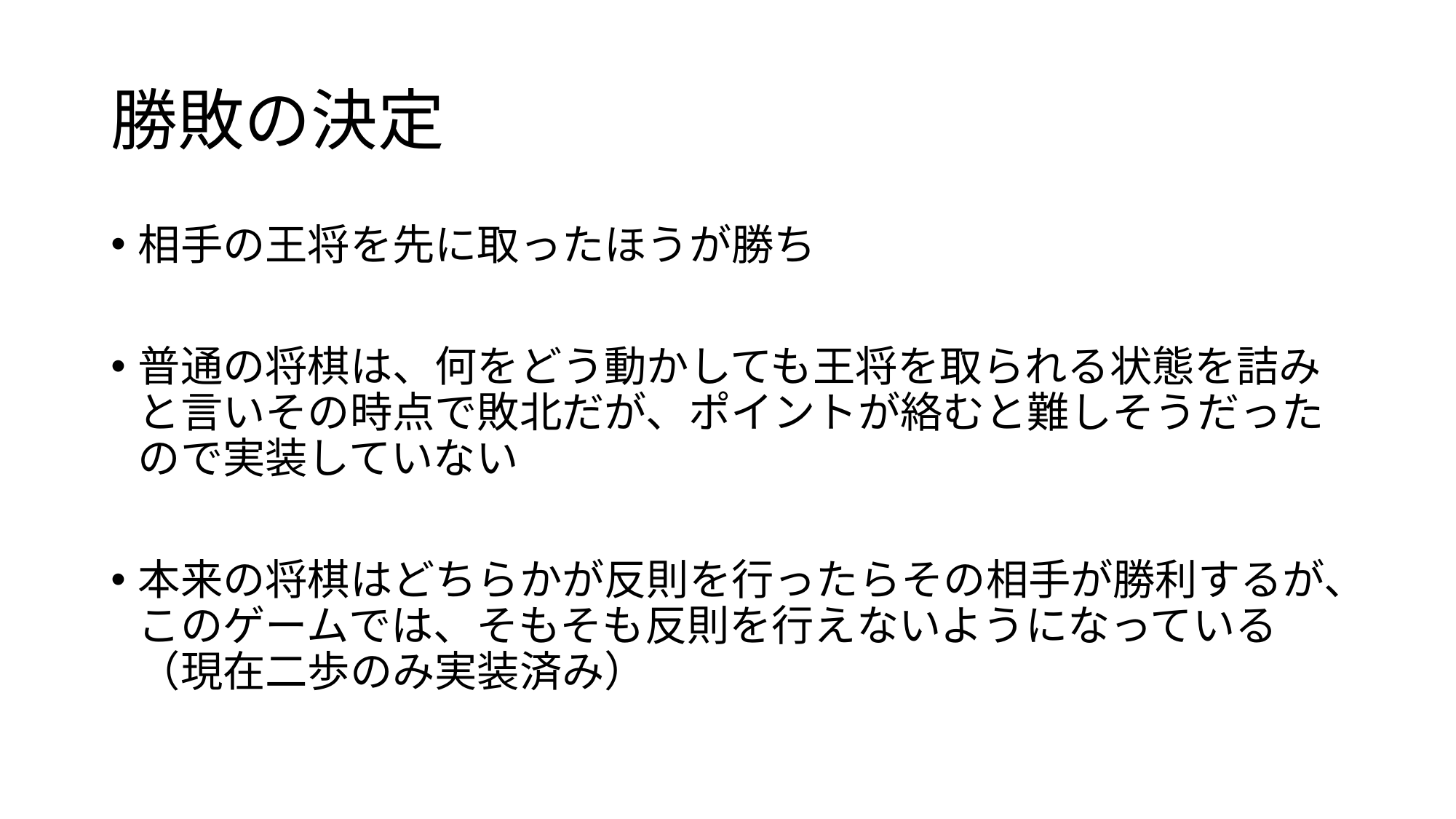

# 勝敗の決定
相手の王将を先に取ったほうが勝ち

普通の将棋は、何をどう動かしても王将を取られる状態を詰みと言いその時点で敗北だが、ポイントが絡むと難しそうだったので実装していない

本来の将棋はどちらかが反則を行ったらその相手が勝利するが、このゲームでは、そもそも反則を行えないようになっている（現在二歩のみ実装済み）